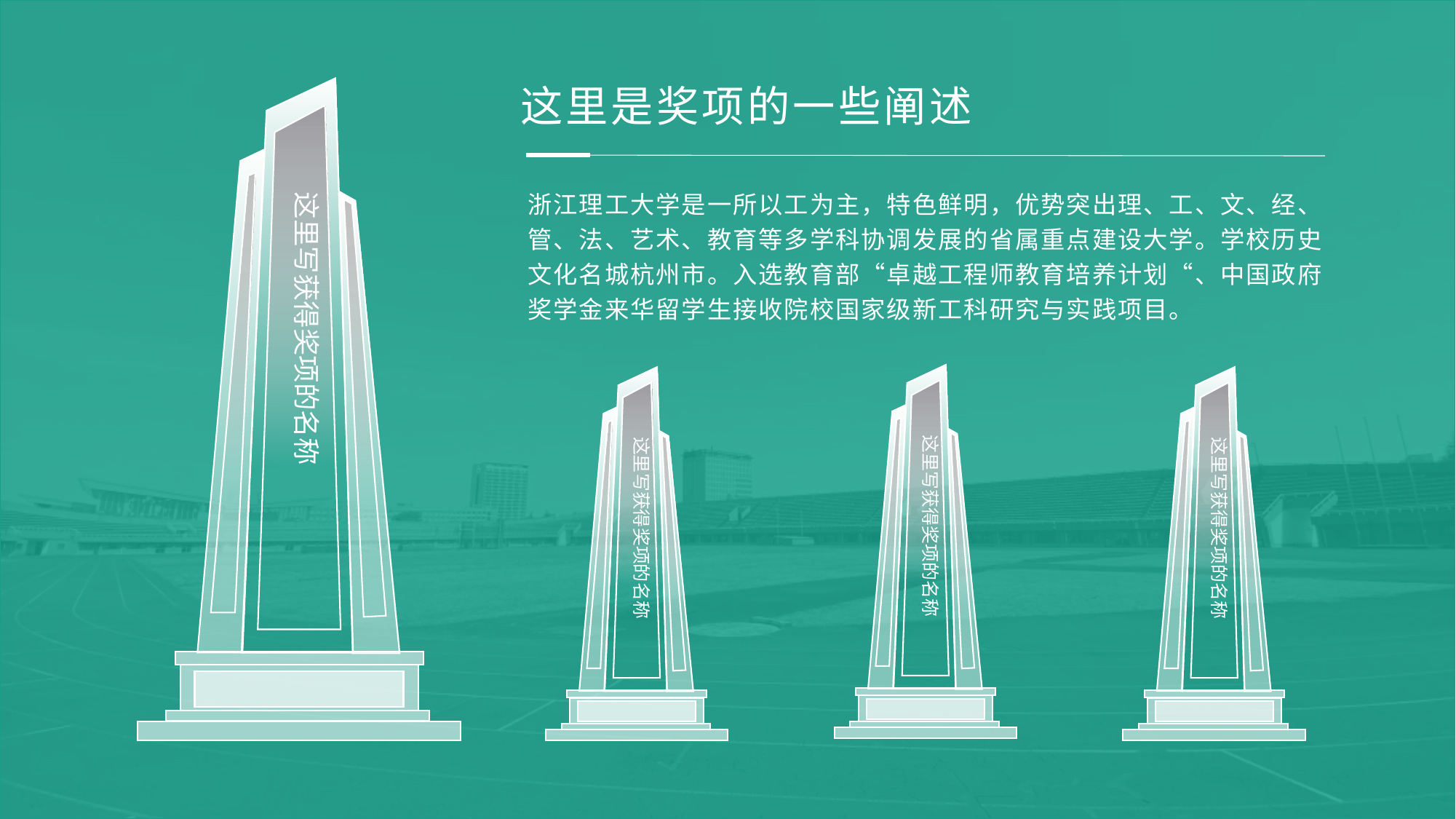

这里是奖项的一些阐述

浙江理工大学是一所以工为主，特色鲜明，优势突出理、工、文、经、管、法、艺术、教育等多学科协调发展的省属重点建设大学。学校历史文化名城杭州市。入选教育部“卓越工程师教育培养计划“、中国政府奖学金来华留学生接收院校国家级新工科研究与实践项目。
这里写获得奖项的名称

这里写获得奖项的名称
这里写获得奖项的名称
这里写获得奖项的名称